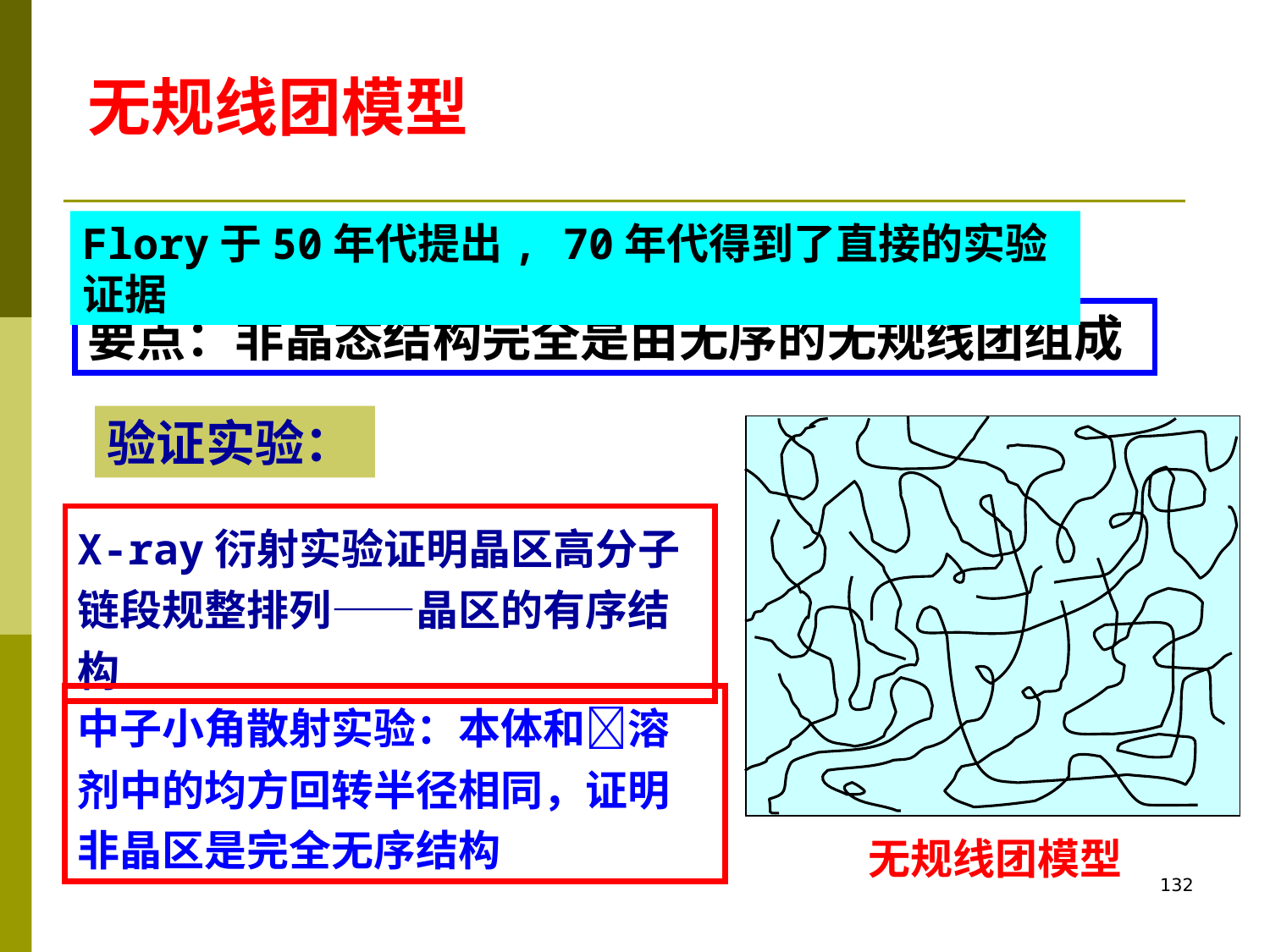

无规线团模型
Flory于50年代提出, 70年代得到了直接的实验证据
要点：非晶态结构完全是由无序的无规线团组成
验证实验：

X-ray衍射实验证明晶区高分子链段规整排列——晶区的有序结构
中子小角散射实验：本体和θ溶剂中的均方回转半径相同，证明非晶区是完全无序结构
无规线团模型
132